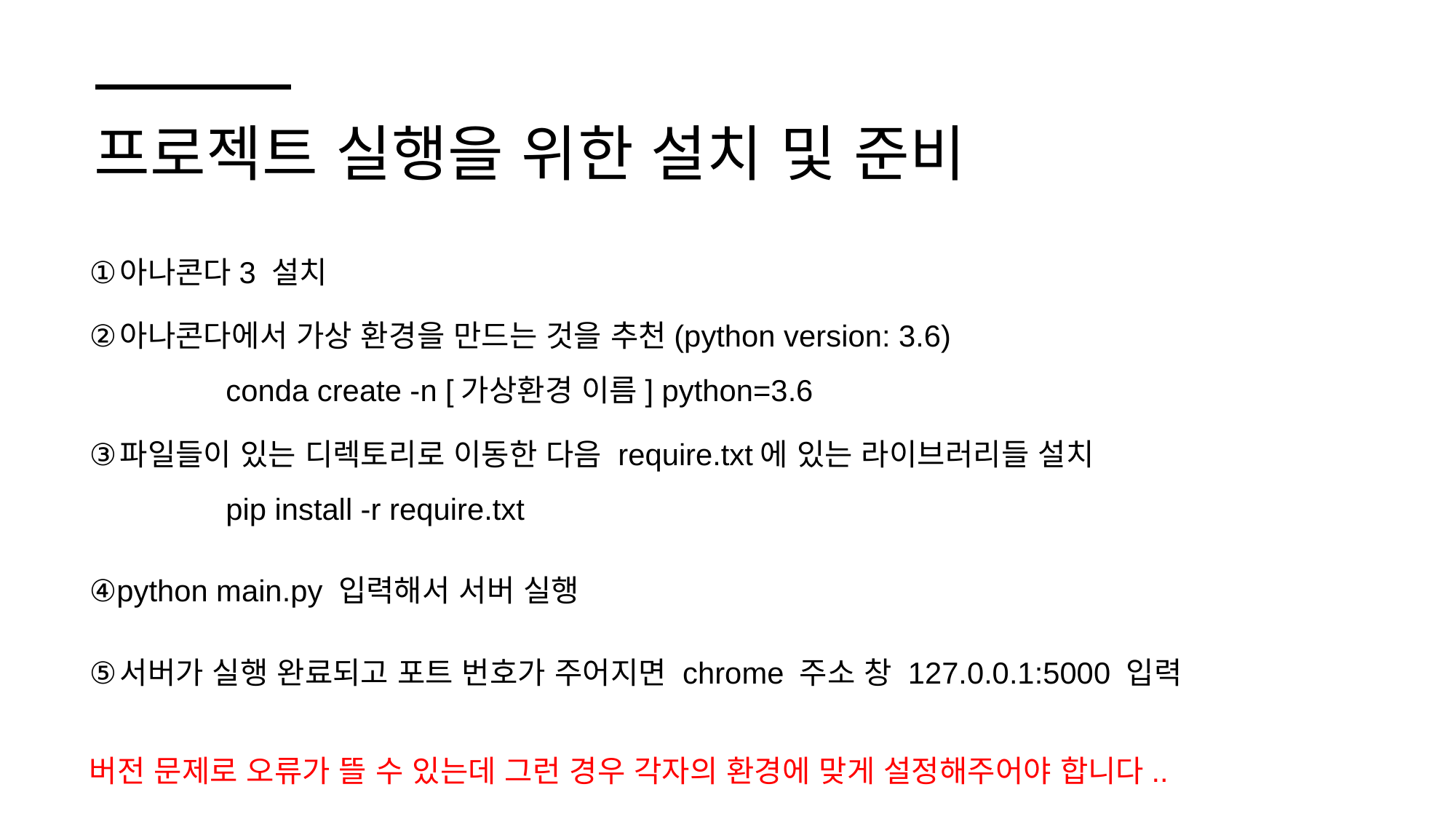

프로젝트 실행을 위한 설치 및 준비
아나콘다3 설치
아나콘다에서 가상 환경을 만드는 것을 추천(python version: 3.6)
	conda create -n [가상환경 이름] python=3.6
파일들이 있는 디렉토리로 이동한 다음 require.txt에 있는 라이브러리들 설치
	pip install -r require.txt
python main.py 입력해서 서버 실행
서버가 실행 완료되고 포트 번호가 주어지면 chrome 주소 창 127.0.0.1:5000 입력

버전 문제로 오류가 뜰 수 있는데 그런 경우 각자의 환경에 맞게 설정해주어야 합니다..